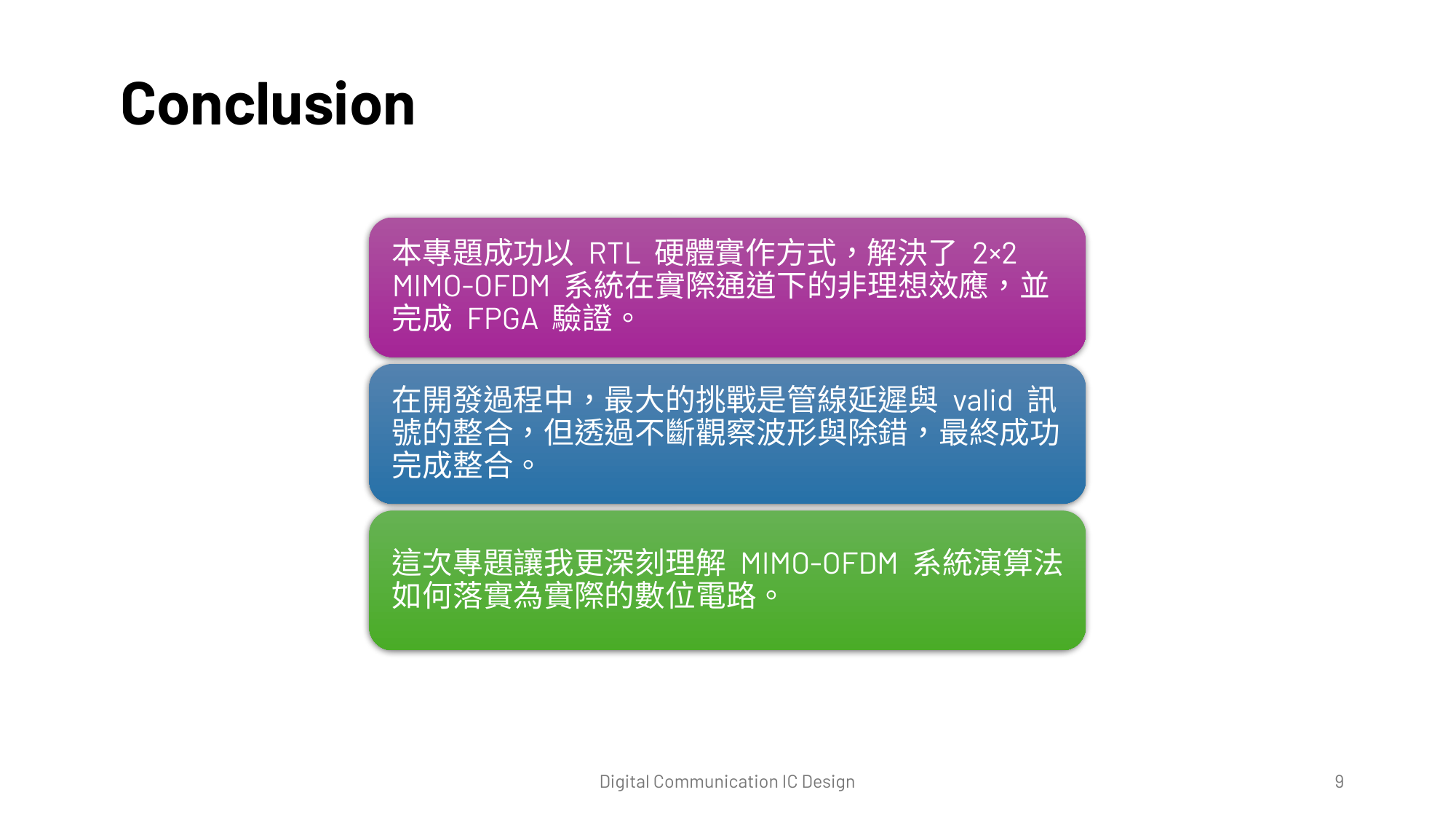

Conclusion
本專題成功以 RTL 硬體實作方式，解決了 2×2 MIMO-OFDM 系統在實際通道下的非理想效應，並完成 FPGA 驗證。
在開發過程中，最大的挑戰是管線延遲與 valid 訊號的整合，但透過不斷觀察波形與除錯，最終成功完成整合。
這次專題讓我更深刻理解 MIMO-OFDM 系統演算法如何落實為實際的數位電路。
9
Digital Communication IC Design
9